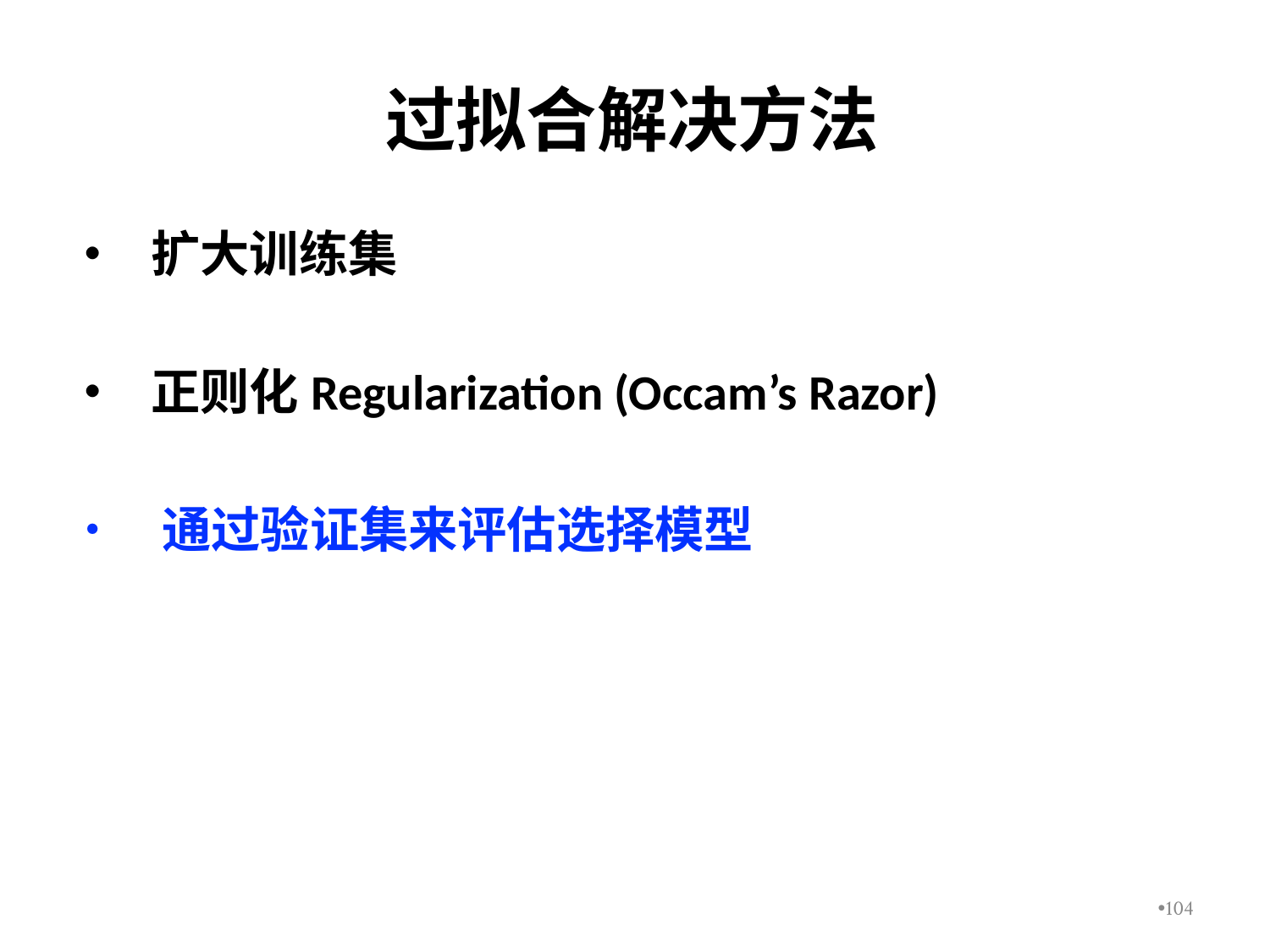

# 过拟合解决方法
•  扩大训练集

•  正则化Regularization (Occam’s Razor)

•   通过验证集来评估选择模型

104